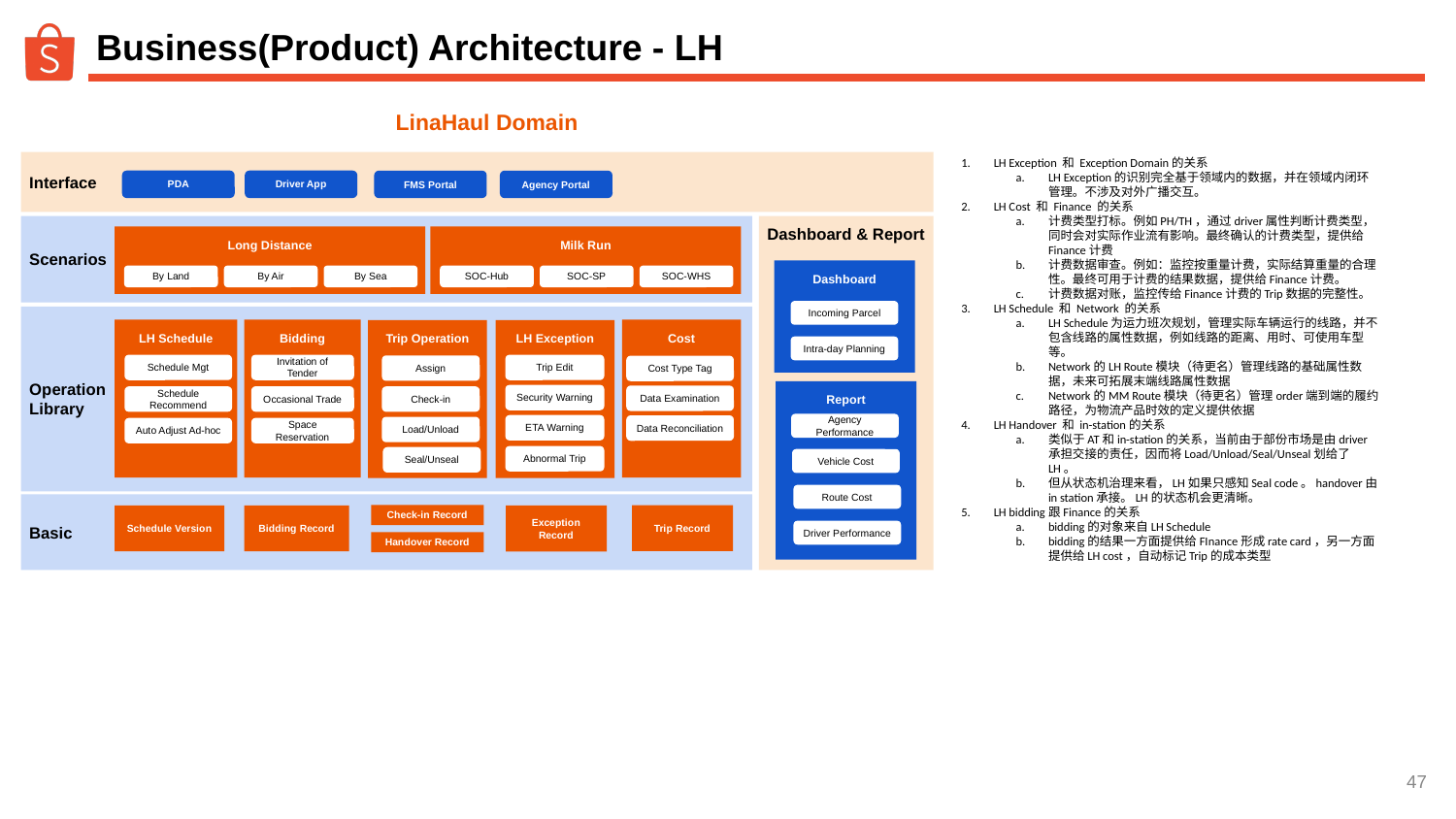

# Business(Product) Architecture - LH
LinaHaul Domain
LH Exception 和 Exception Domain的关系
LH Exception的识别完全基于领域内的数据，并在领域内闭环管理。不涉及对外广播交互。
LH Cost 和 Finance 的关系
计费类型打标。例如PH/TH，通过driver属性判断计费类型，同时会对实际作业流有影响。最终确认的计费类型，提供给Finance计费
计费数据审查。例如：监控按重量计费，实际结算重量的合理性。最终可用于计费的结果数据，提供给Finance计费。
计费数据对账，监控传给Finance计费的Trip数据的完整性。
LH Schedule 和 Network 的关系
LH Schedule为运力班次规划，管理实际车辆运行的线路，并不包含线路的属性数据，例如线路的距离、用时、可使用车型等。
Network的LH Route模块（待更名）管理线路的基础属性数据，未来可拓展末端线路属性数据
Network的MM Route模块（待更名）管理order端到端的履约路径，为物流产品时效的定义提供依据
LH Handover 和 in-station的关系
类似于AT和in-station的关系，当前由于部份市场是由driver承担交接的责任，因而将Load/Unload/Seal/Unseal划给了LH。
但从状态机治理来看，LH如果只感知Seal code。handover由in station承接。LH的状态机会更清晰。
LH bidding跟Finance的关系
bidding的对象来自LH Schedule
bidding的结果一方面提供给FInance形成rate card，另一方面提供给LH cost，自动标记Trip的成本类型

Interface
PDA
Driver App
FMS Portal
Agency Portal
Dashboard & Report
Scenarios
Long Distance
Milk Run
Dashboard
By Sea
By Air
SOC-SP
SOC-WHS
By Land
SOC-Hub
Incoming Parcel
Operation
Library
Cost
LH Schedule
Bidding
Trip Operation
LH Exception
Intra-day Planning
Invitation of Tender
Schedule Mgt
Trip Edit
Assign
Cost Type Tag
Report
Security Warning
Data Examination
Occasional Trade
Schedule Recommend
Check-in
Agency Performance
ETA Warning
Data Reconciliation
Load/Unload
Space Reservation
Auto Adjust Ad-hoc
Abnormal Trip
Seal/Unseal
Vehicle Cost
Route Cost
Basic
Check-in Record
Trip Record
Schedule Version
Bidding Record
Exception Record
Driver Performance
Handover Record
47